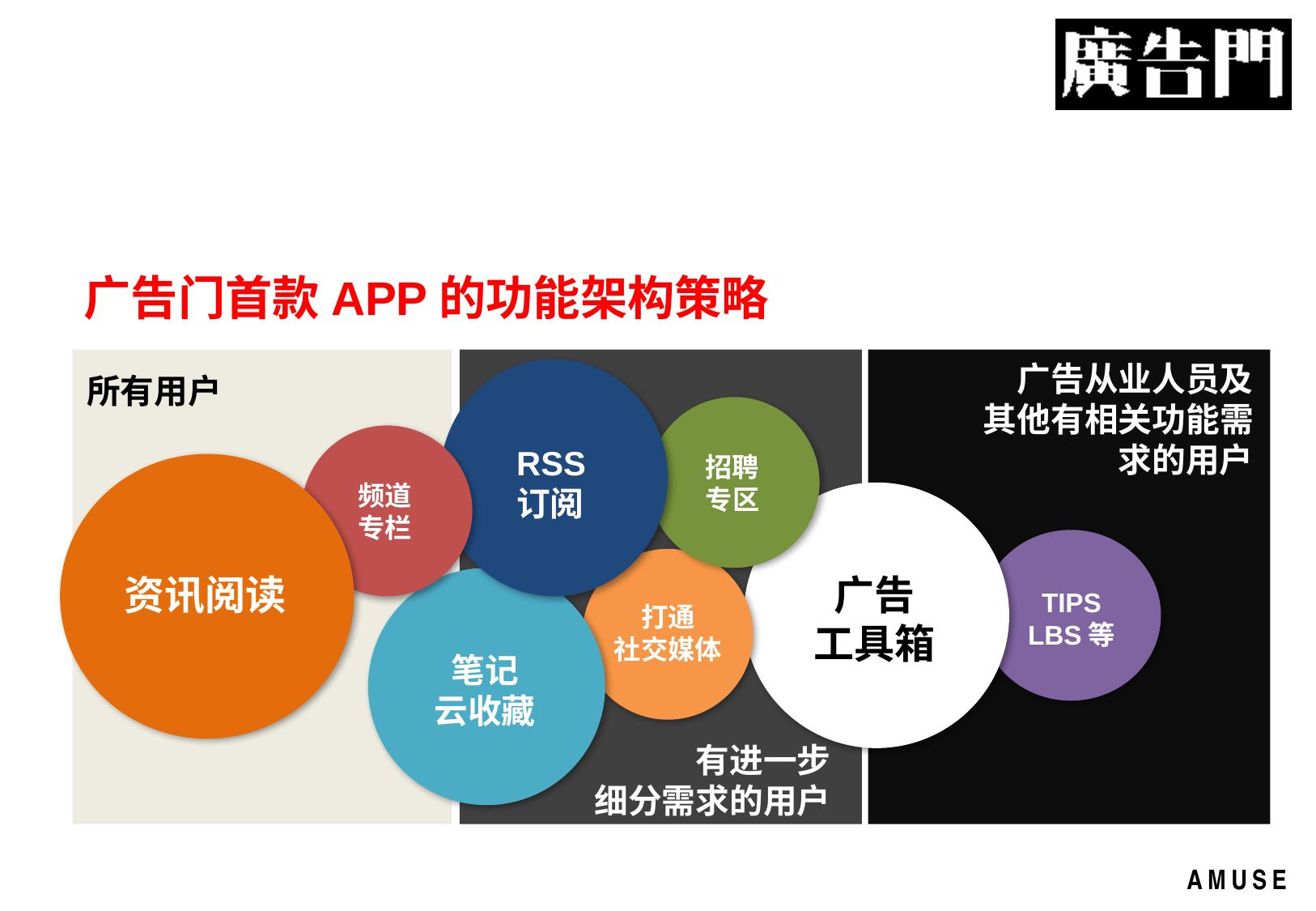

广告门首款APP的功能架构策略

广告从业人员及
其他有相关功能需求的用户

所有用户

RSS
订阅
招聘
专区

频道
专栏

资讯阅读
广告
工具箱

TIPS
LBS等
打通
社交媒体
笔记
云收藏
有进一步
细分需求的用户